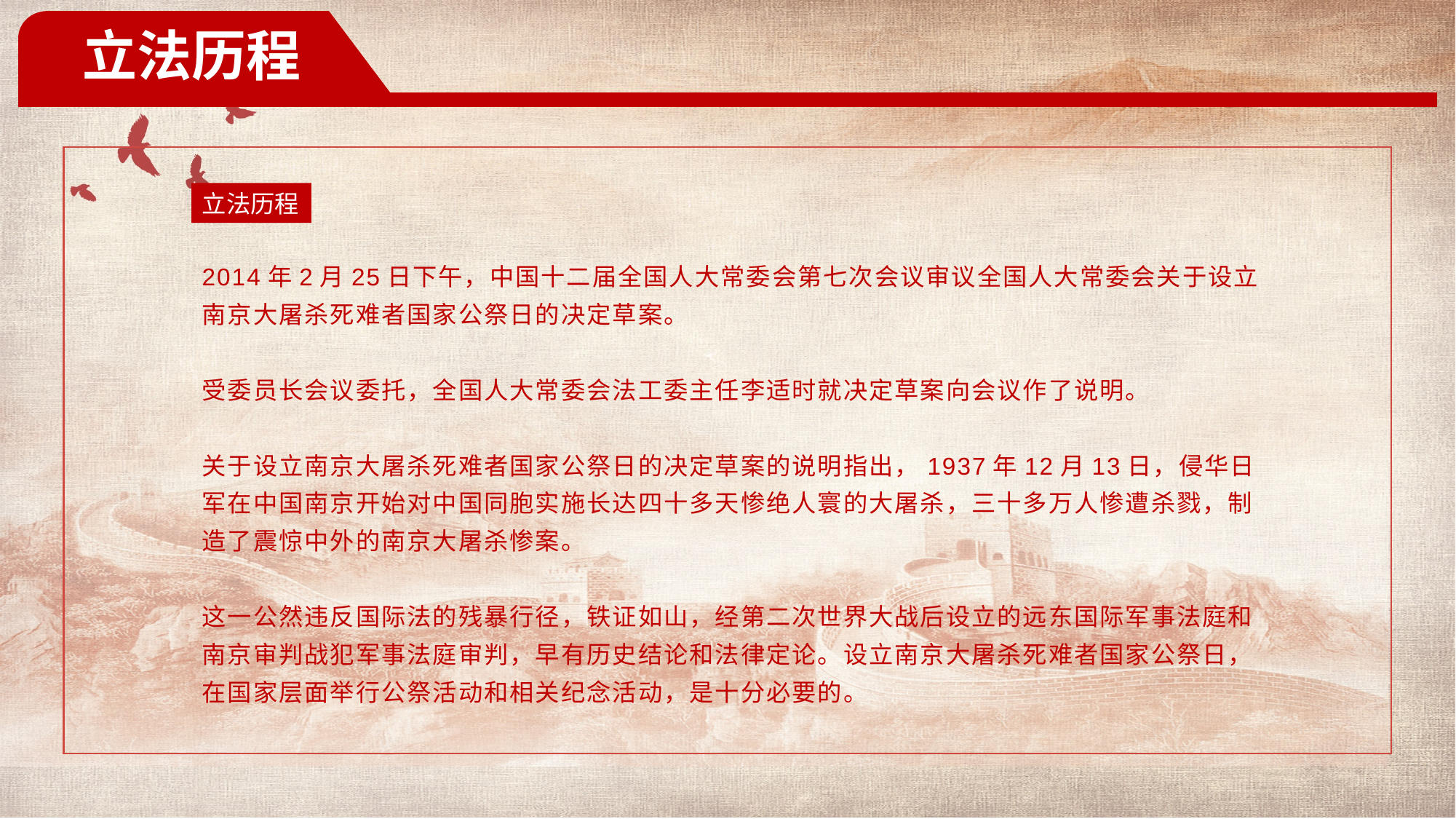

立法历程
立法历程
2014年2月25日下午，中国十二届全国人大常委会第七次会议审议全国人大常委会关于设立南京大屠杀死难者国家公祭日的决定草案。

受委员长会议委托，全国人大常委会法工委主任李适时就决定草案向会议作了说明。

关于设立南京大屠杀死难者国家公祭日的决定草案的说明指出，1937年12月13日，侵华日军在中国南京开始对中国同胞实施长达四十多天惨绝人寰的大屠杀，三十多万人惨遭杀戮，制造了震惊中外的南京大屠杀惨案。

这一公然违反国际法的残暴行径，铁证如山，经第二次世界大战后设立的远东国际军事法庭和南京审判战犯军事法庭审判，早有历史结论和法律定论。设立南京大屠杀死难者国家公祭日，在国家层面举行公祭活动和相关纪念活动，是十分必要的。